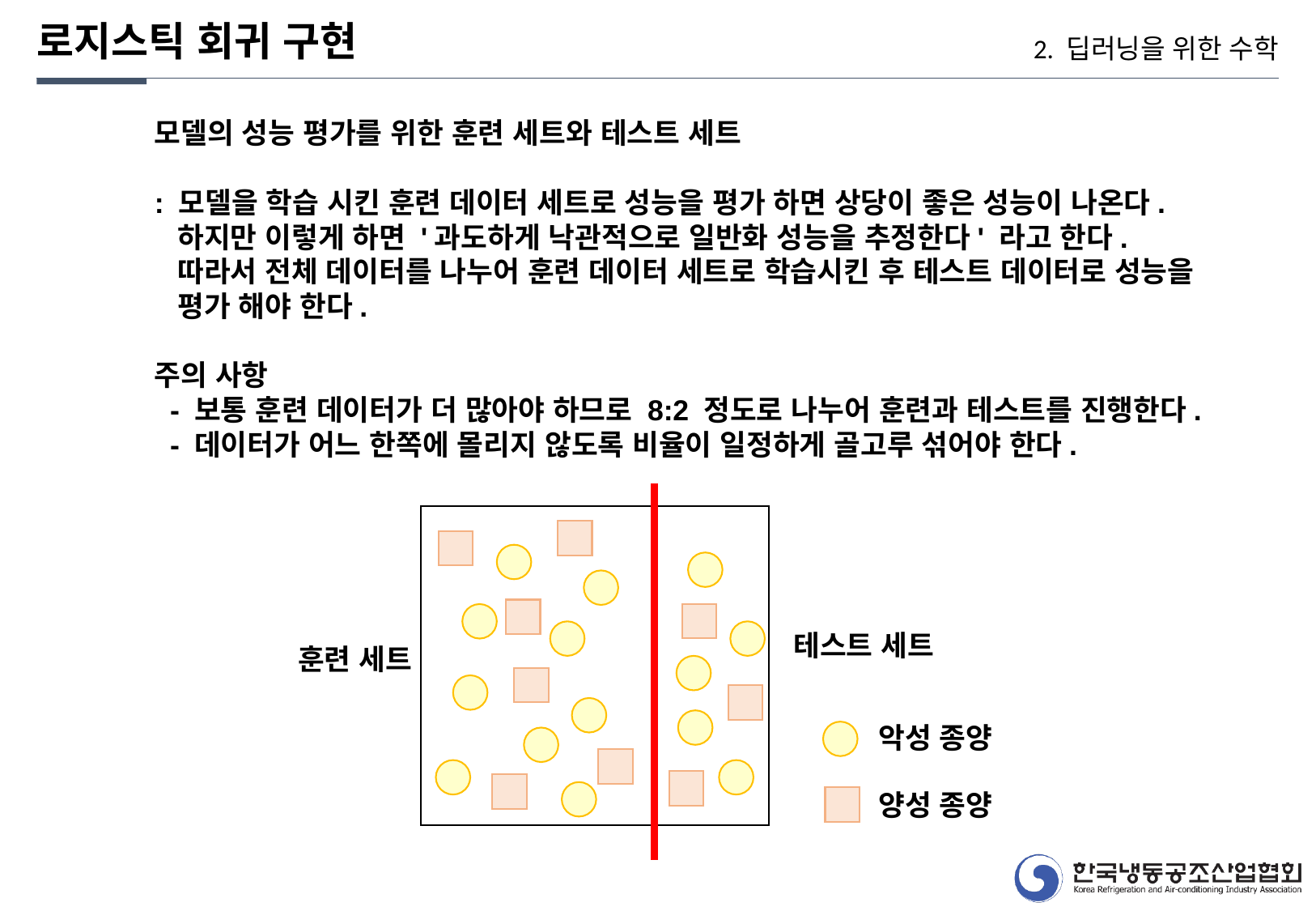

로지스틱 회귀 구현
2. 딥러닝을 위한 수학
모델의 성능 평가를 위한 훈련 세트와 테스트 세트

: 모델을 학습 시킨 훈련 데이터 세트로 성능을 평가 하면 상당이 좋은 성능이 나온다.
  하지만 이렇게 하면 '과도하게 낙관적으로 일반화 성능을 추정한다' 라고 한다.
  따라서 전체 데이터를 나누어 훈련 데이터 세트로 학습시킨 후 테스트 데이터로 성능을
  평가 해야 한다.

주의 사항
  - 보통 훈련 데이터가 더 많아야 하므로 8:2 정도로 나누어 훈련과 테스트를 진행한다.
  - 데이터가 어느 한쪽에 몰리지 않도록 비율이 일정하게 골고루 섞어야 한다.

테스트 세트
훈련 세트

악성 종양

양성 종양